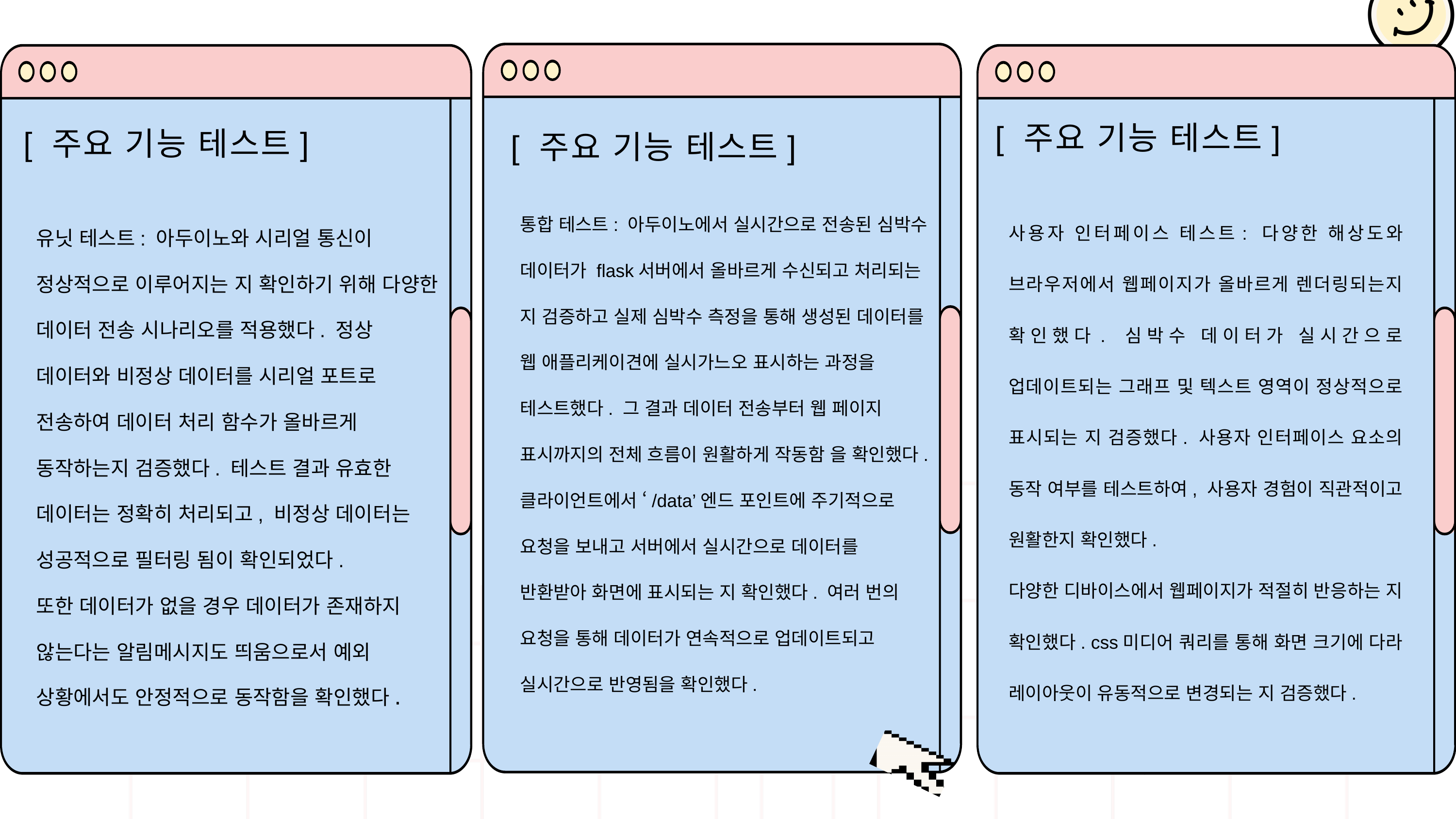

[ 주요 기능 테스트]
[ 주요 기능 테스트]
[ 주요 기능 테스트]
통합 테스트: 아두이노에서 실시간으로 전송된 심박수 데이터가 flask서버에서 올바르게 수신되고 처리되는 지 검증하고 실제 심박수 측정을 통해 생성된 데이터를 웹 애플리케이견에 실시가느오 표시하는 과정을 테스트했다. 그 결과 데이터 전송부터 웹 페이지 표시까지의 전체 흐름이 원활하게 작동함 을 확인했다.
클라이언트에서 ‘/data’엔드 포인트에 주기적으로 요청을 보내고 서버에서 실시간으로 데이터를 반환받아 화면에 표시되는 지 확인했다. 여러 번의 요청을 통해 데이터가 연속적으로 업데이트되고 실시간으로 반영됨을 확인했다.
사용자 인터페이스 테스트: 다양한 해상도와 브라우저에서 웹페이지가 올바르게 렌더링되는지 확인했다. 심박수 데이터가 실시간으로 업데이트되는 그래프 및 텍스트 영역이 정상적으로 표시되는 지 검증했다. 사용자 인터페이스 요소의 동작 여부를 테스트하여, 사용자 경험이 직관적이고 원활한지 확인했다.
다양한 디바이스에서 웹페이지가 적절히 반응하는 지 확인했다. css미디어 쿼리를 통해 화면 크기에 다라 레이아웃이 유동적으로 변경되는 지 검증했다.
유닛 테스트: 아두이노와 시리얼 통신이 정상적으로 이루어지는 지 확인하기 위해 다양한 데이터 전송 시나리오를 적용했다. 정상 데이터와 비정상 데이터를 시리얼 포트로 전송하여 데이터 처리 함수가 올바르게 동작하는지 검증했다. 테스트 결과 유효한 데이터는 정확히 처리되고, 비정상 데이터는 성공적으로 필터링 됨이 확인되었다.
또한 데이터가 없을 경우 데이터가 존재하지 않는다는 알림메시지도 띄움으로서 예외 상황에서도 안정적으로 동작함을 확인했다.